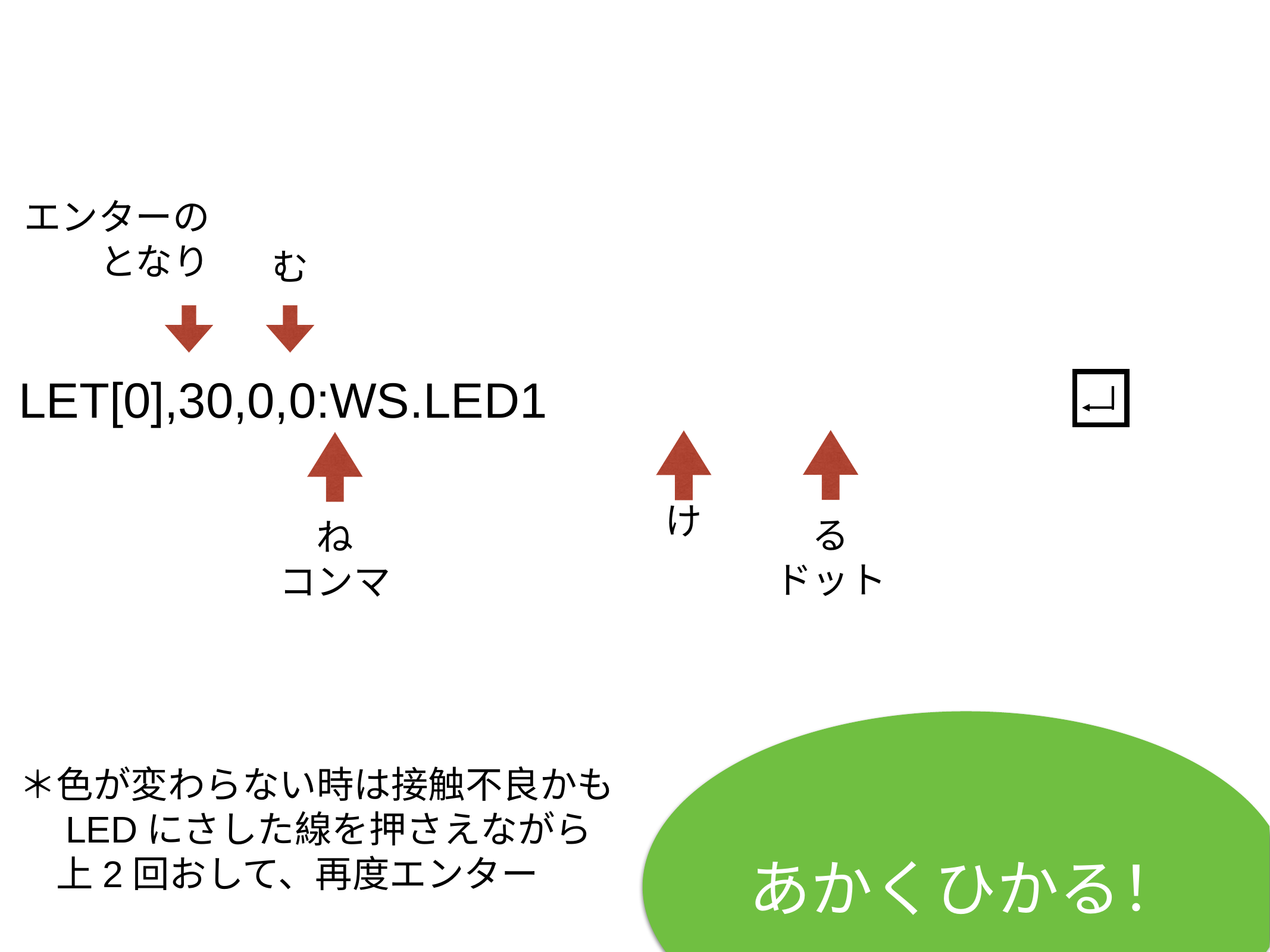

エンターの
となり
む

LET[0],30,0,0:WS.LED1

け
る
ドット
ね
コンマ
あかくひかる！
＊色が変わらない時は接触不良かも
　LEDにさした線を押さえながら
　上2回おして、再度エンター